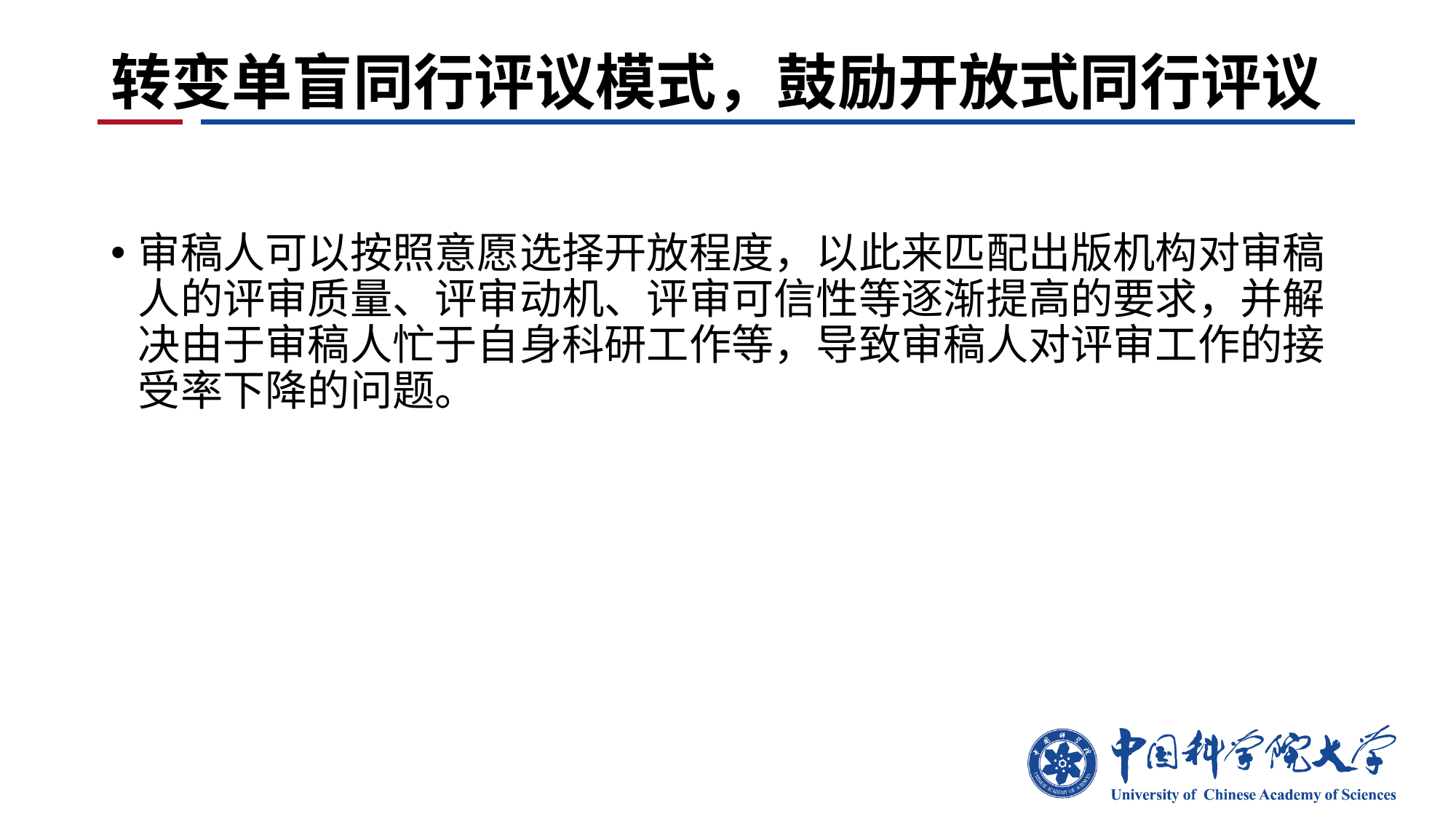

# 转变单盲同行评议模式，鼓励开放式同行评议

审稿人可以按照意愿选择开放程度，以此来匹配出版机构对审稿人的评审质量、评审动机、评审可信性等逐渐提高的要求，并解决由于审稿人忙于自身科研工作等，导致审稿人对评审工作的接受率下降的问题。